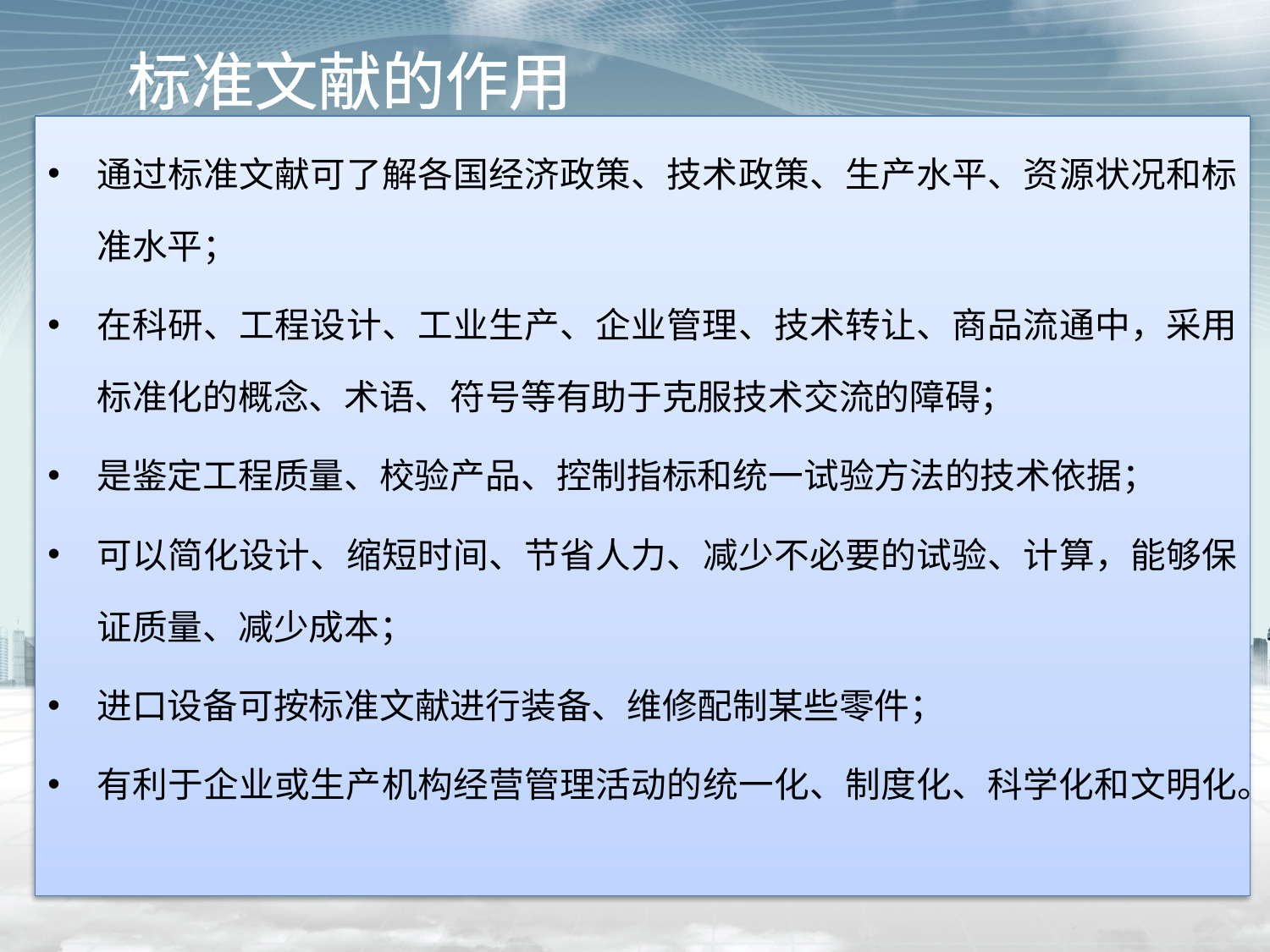

# 标准文献的作用
通过标准文献可了解各国经济政策、技术政策、生产水平、资源状况和标准水平；
在科研、工程设计、工业生产、企业管理、技术转让、商品流通中，采用标准化的概念、术语、符号等有助于克服技术交流的障碍；
是鉴定工程质量、校验产品、控制指标和统一试验方法的技术依据；
可以简化设计、缩短时间、节省人力、减少不必要的试验、计算，能够保证质量、减少成本；
进口设备可按标准文献进行装备、维修配制某些零件；
有利于企业或生产机构经营管理活动的统一化、制度化、科学化和文明化。